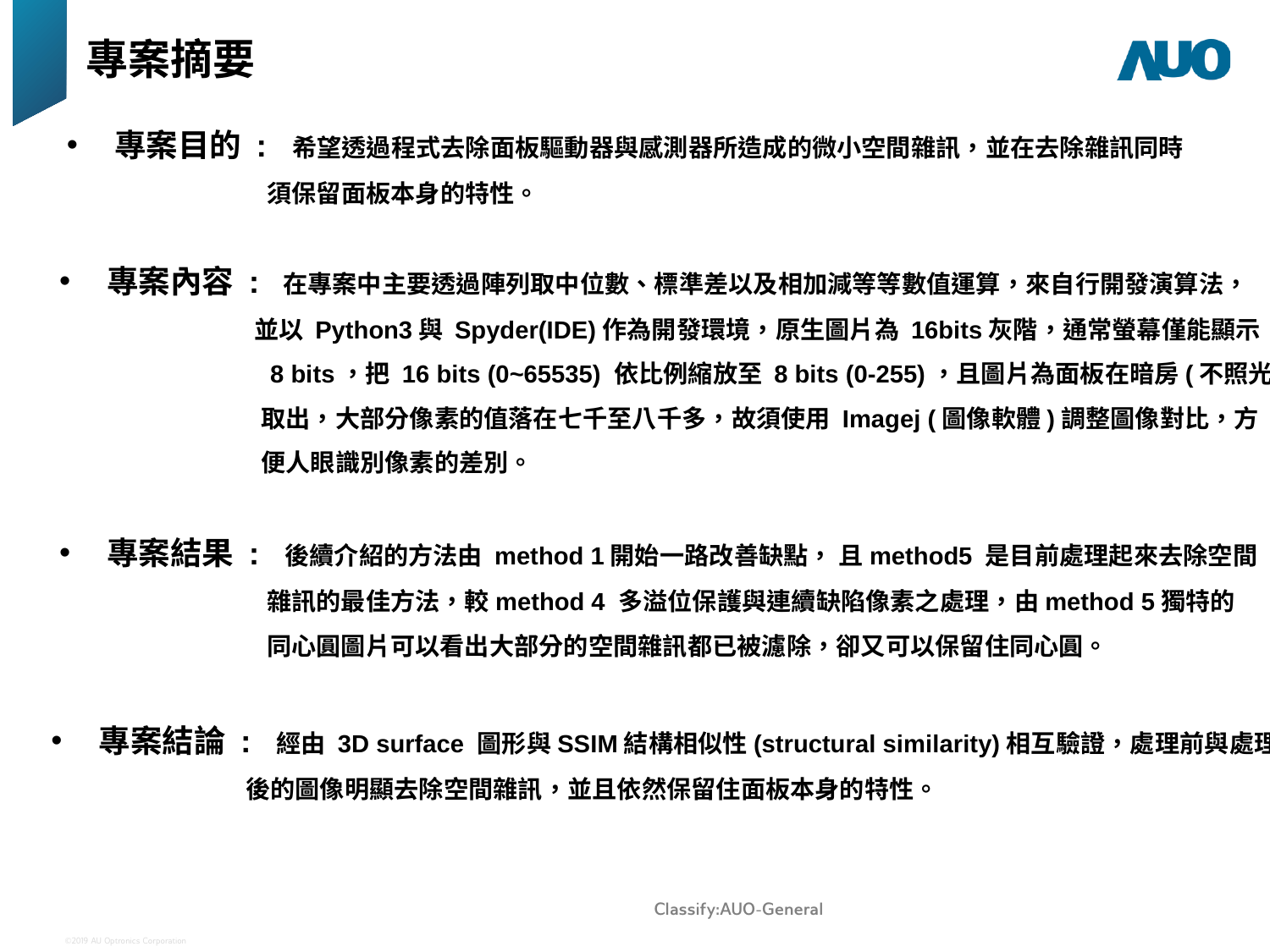

# 專案摘要
專案目的 :  希望透過程式去除面板驅動器與感測器所造成的微小空間雜訊，並在去除雜訊同時
                                  須保留面板本身的特性。

專案內容 :  在專案中主要透過陣列取中位數、標準差以及相加減等等數值運算，來自行開發演算法，
                                 並以 Python3與 Spyder(IDE)作為開發環境，原生圖片為 16bits灰階，通常螢幕僅能顯示
	            8 bits，把 16 bits (0~65535) 依比例縮放至 8 bits (0-255)，且圖片為面板在暗房(不照光)
	            取出，大部分像素的值落在七千至八千多，故須使用 Imagej (圖像軟體)調整圖像對比，方
	            便人眼識別像素的差別。
專案結果 :  後續介紹的方法由 method 1開始一路改善缺點， 且method5 是目前處理起來去除空間
             雜訊的最佳方法，較method 4 多溢位保護與連續缺陷像素之處理，由method 5獨特的
             同心圓圖片可以看出大部分的空間雜訊都已被濾除，卻又可以保留住同心圓。
專案結論 :  經由 3D surface 圖形與SSIM結構相似性(structural similarity)相互驗證，處理前與處理
                                 後的圖像明顯去除空間雜訊，並且依然保留住面板本身的特性。

​‌Classify:AUO-General‌​